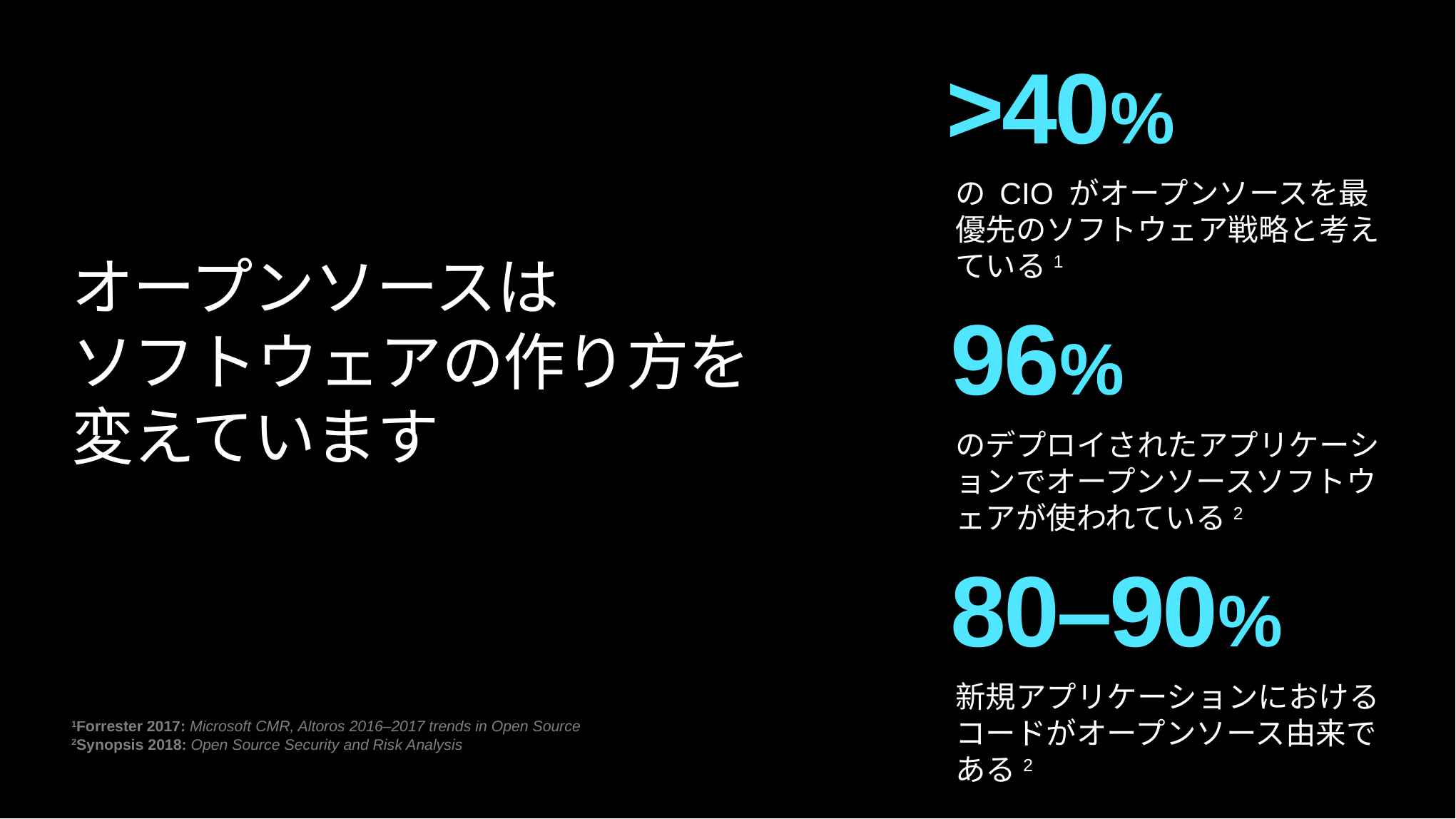

>40%
の CIO がオープンソースを最優先のソフトウェア戦略と考えている1
オープンソースは
ソフトウェアの作り方を
変えています
96%
のデプロイされたアプリケーションでオープンソースソフトウェアが使われている2
80–90%
新規アプリケーションにおけるコードがオープンソース由来である2
1Forrester 2017: Microsoft CMR, Altoros 2016–2017 trends in Open Source
2Synopsis 2018: Open Source Security and Risk Analysis